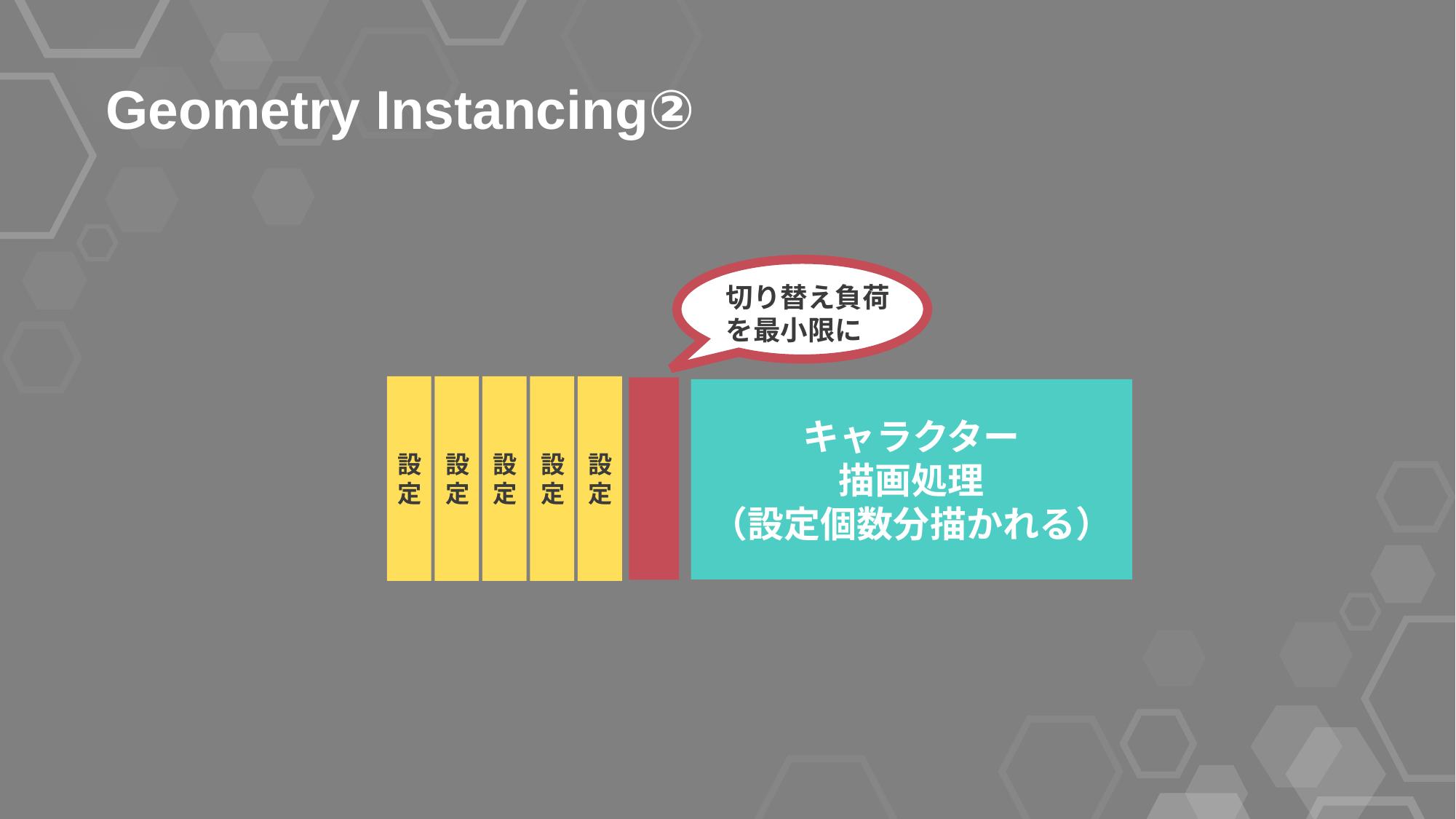

Geometry Instancing②

切り替え負荷
を最小限に

設定
設定
設定
設定
設定
キャラクター
描画処理
（設定個数分描かれる）